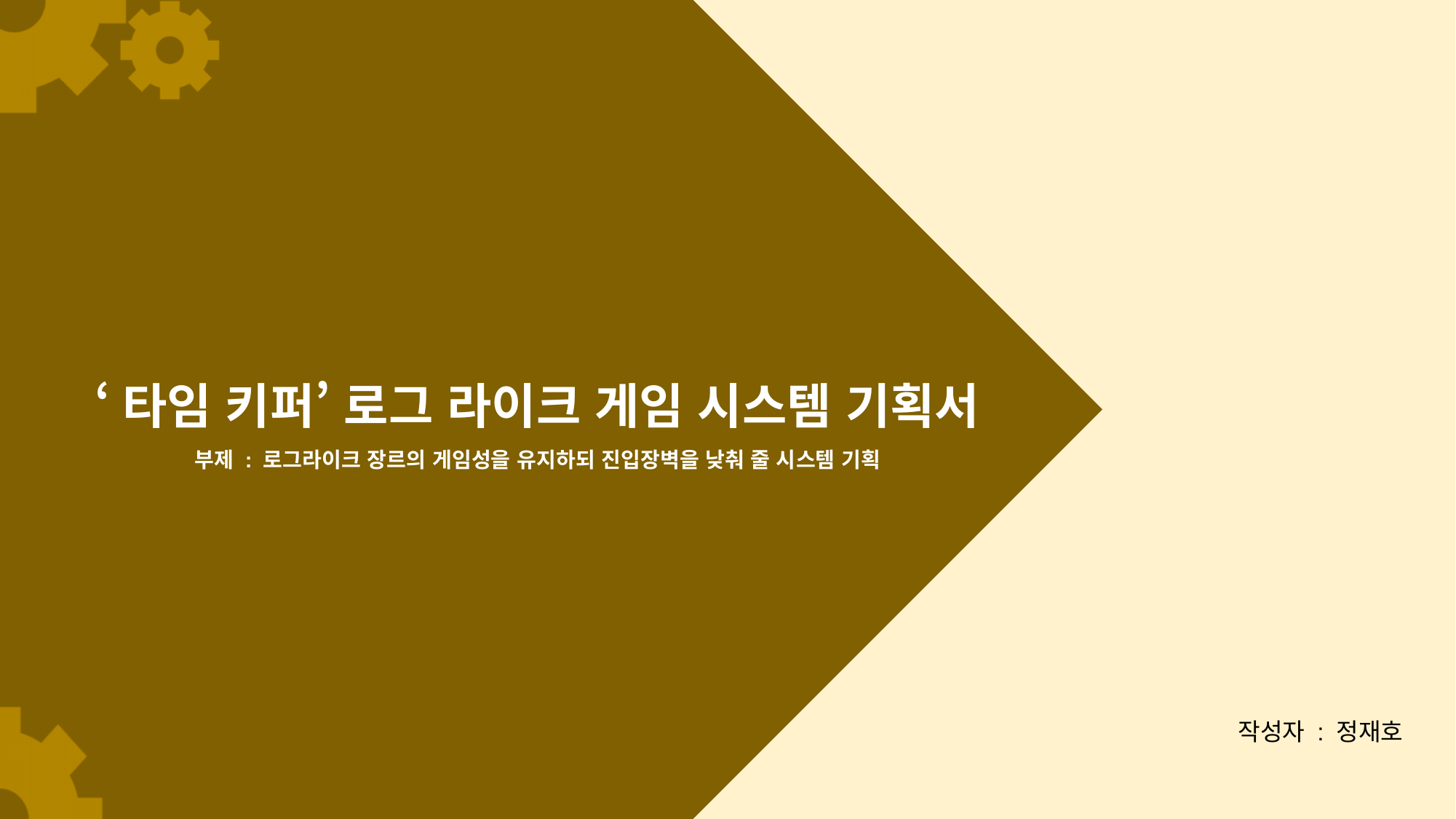

# ‘타임 키퍼’ 로그 라이크 게임 시스템 기획서 부제 : 로그라이크 장르의 게임성을 유지하되 진입장벽을 낮춰 줄 시스템 기획
작성자 : 정재호